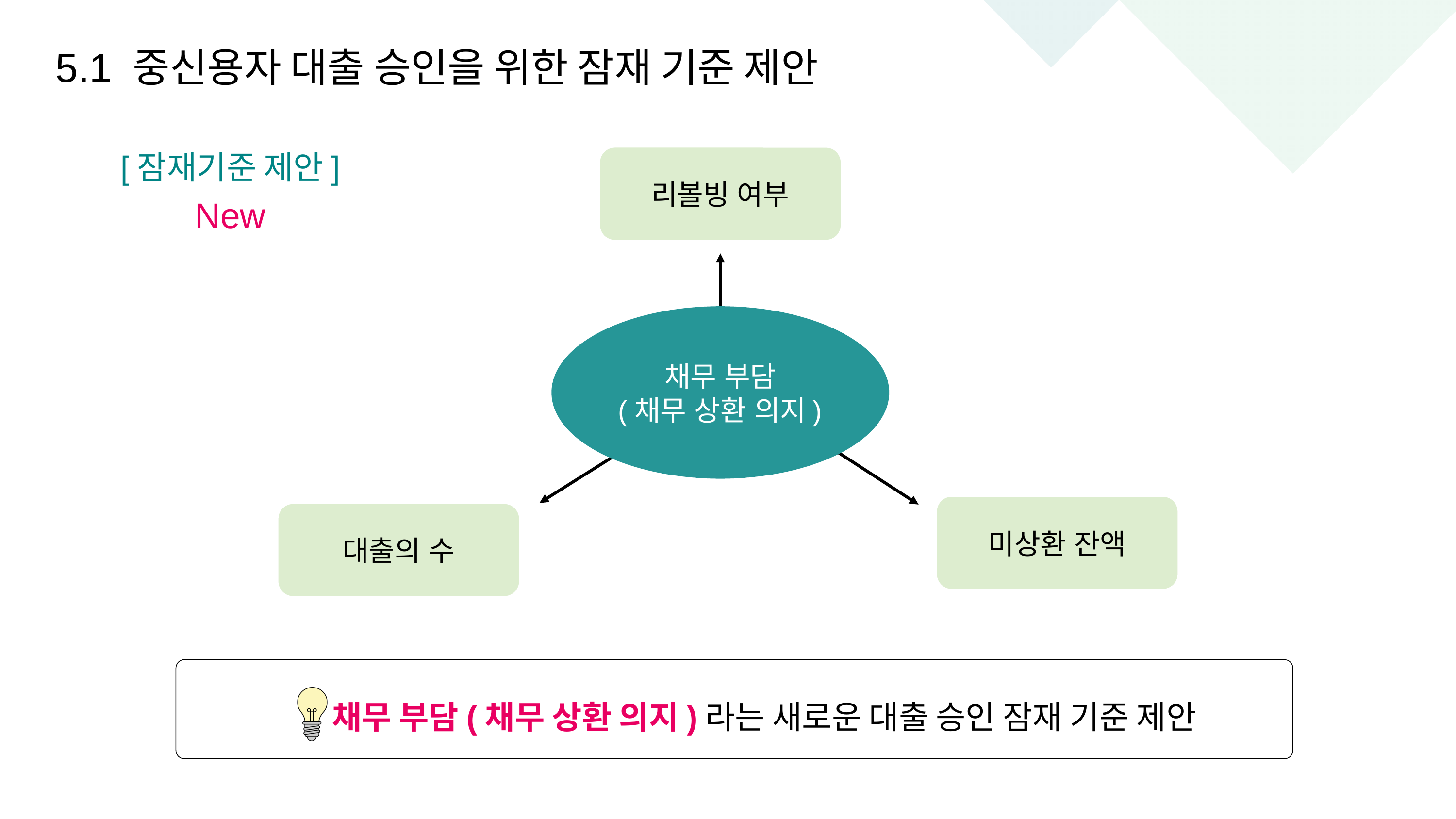

5.1 중신용자 대출 승인을 위한 잠재 기준 제안
[잠재기준 제안]
New
리볼빙 여부
채무 부담
(채무 상환 의지)
미상환 잔액
대출의 수

채무 부담(채무 상환 의지)라는 새로운 대출 승인 잠재 기준 제안